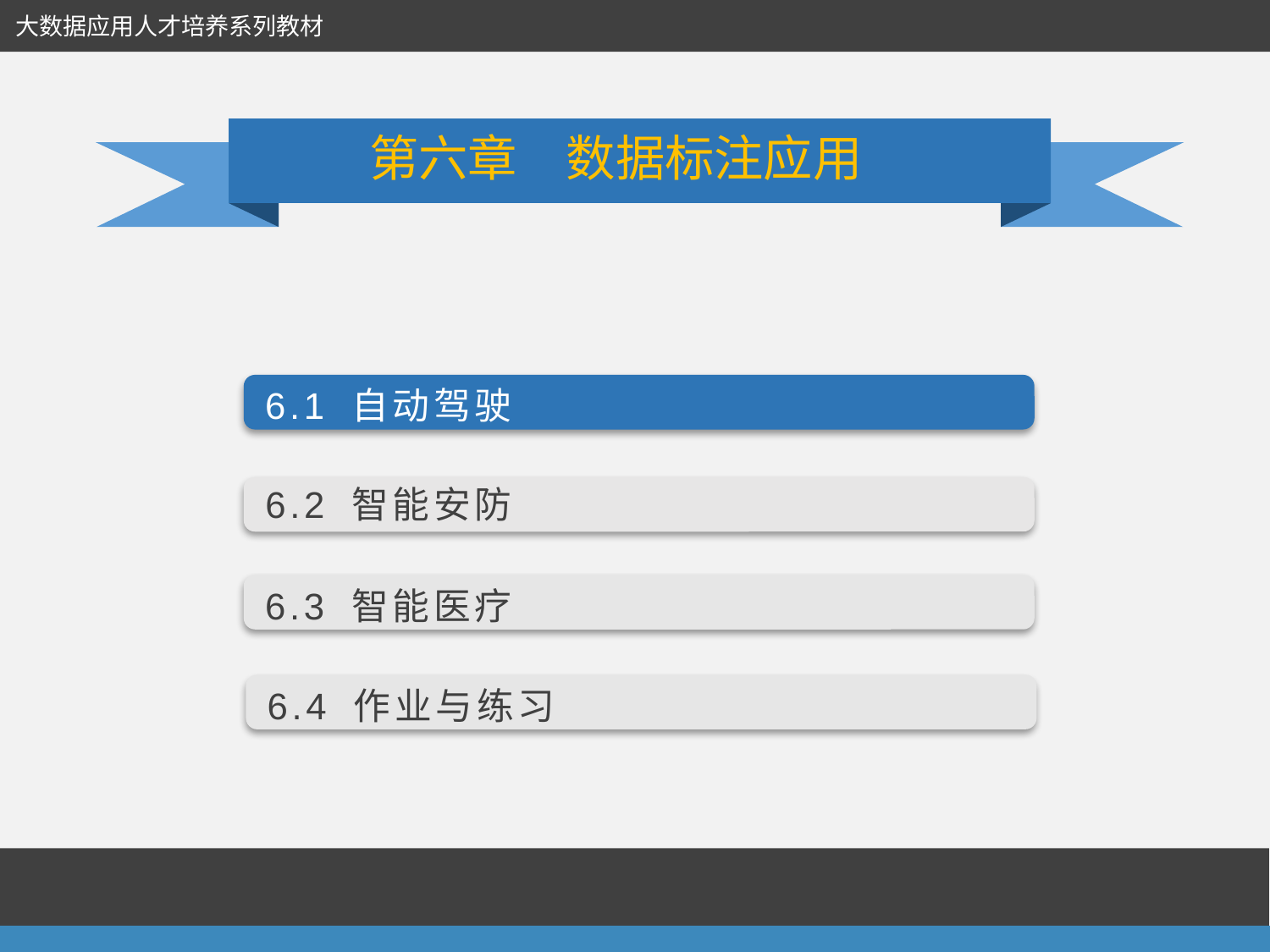

大数据应用人才培养系列教材

第六章　数据标注应用

6.1 自动驾驶
6.2 智能安防

6.3 智能医疗

6.4 作业与练习